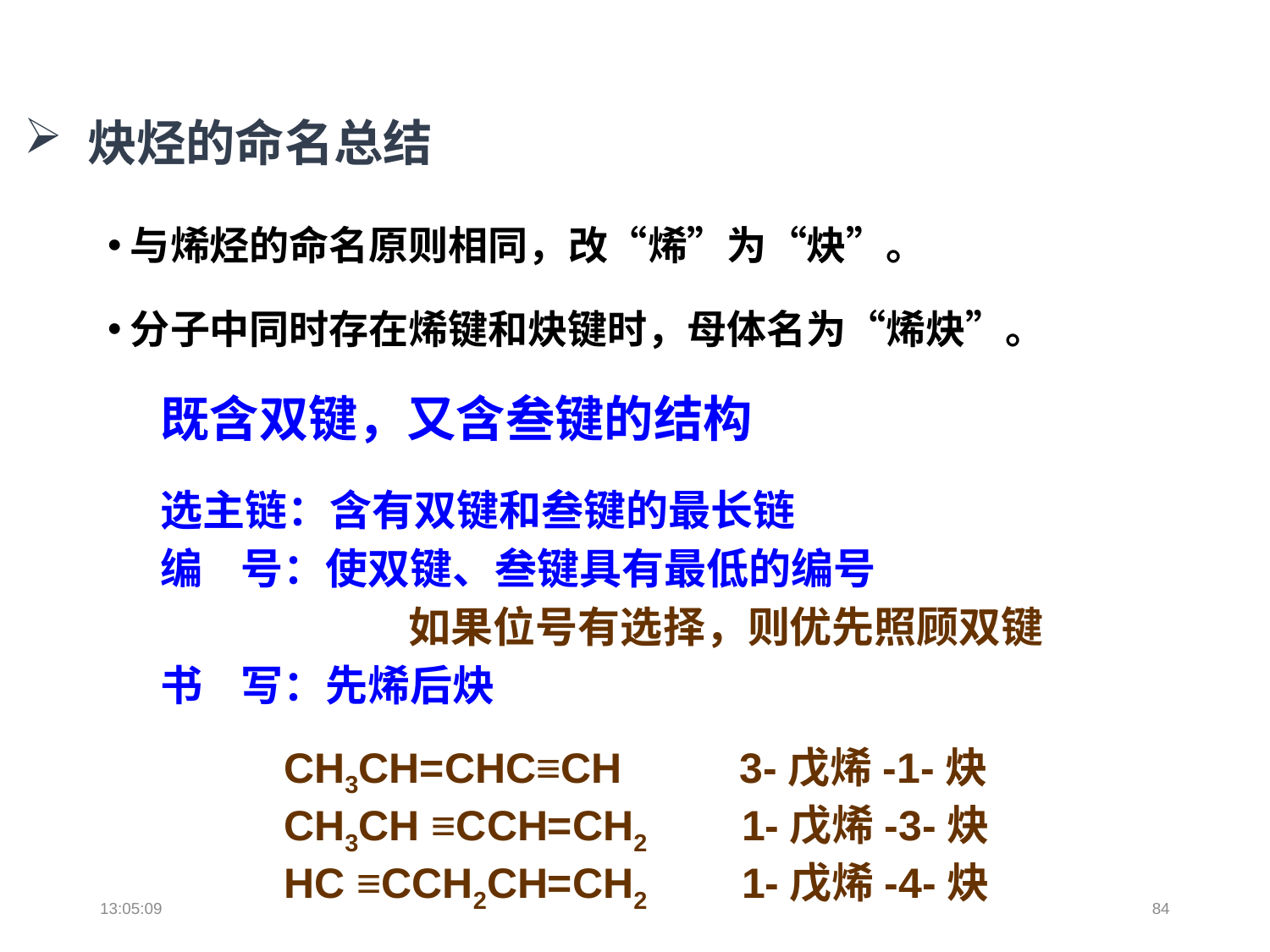

炔烃的命名总结
与烯烃的命名原则相同，改“烯”为“炔”。
分子中同时存在烯键和炔键时，母体名为“烯炔”。
既含双键，又含叁键的结构
选主链：含有双键和叁键的最长链
编    号：使双键、叁键具有最低的编号
                         如果位号有选择，则优先照顾双键
书    写：先烯后炔
CH3CH=CHC≡CH          3-戊烯-1-炔
CH3CH ≡CCH=CH2        1-戊烯-3-炔
HC ≡CCH2CH=CH2        1-戊烯-4-炔
13:05:09
84